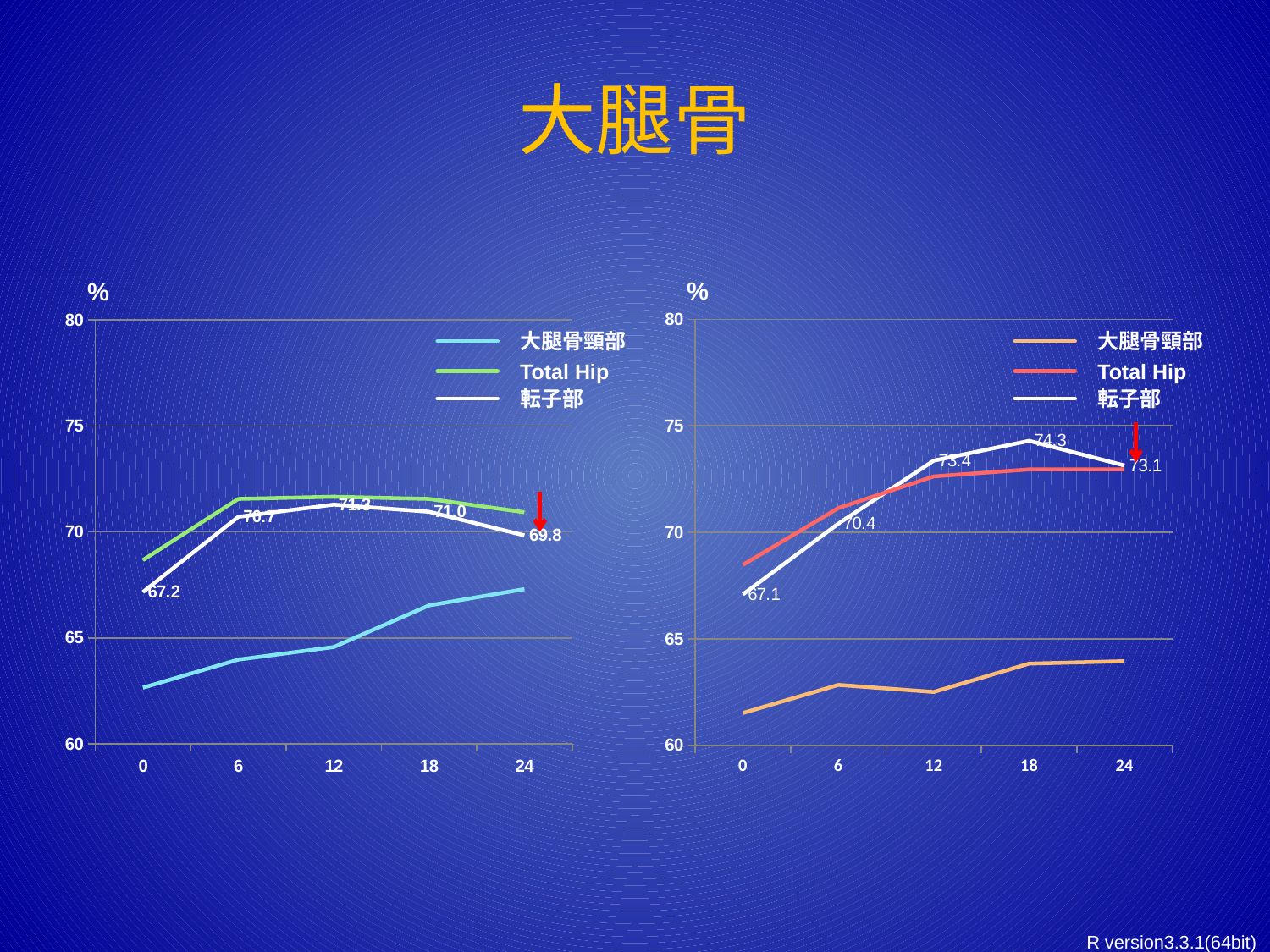

# 大腿骨
%
%

### Chart

| Category | L_neck | L_toro | L_hip |
|---|---|---|---|
| 0 | 61.52272727272727 | 67.0909090909091 | 68.47727272727273 |
| 6 | 62.84090909090909 | 70.4090909090909 | 71.13636363636364 |
| 12 | 62.51136363636363 | 73.36363636363636 | 72.625 |
| 18 | 63.84090909090909 | 74.29545454545455 | 72.95454545454545 |
| 24 | 63.95454545454545 | 73.13636363636364 | 72.95348837209302 |

### Chart

| Category | R_neck | R_toro | R_hip |
|---|---|---|---|
| 0 | 62.651162790697676 | 67.16279069767442 | 68.67441860465117 |
| 6 | 63.976190476190474 | 70.71428571428571 | 71.55813953488372 |
| 12 | 64.56976744186046 | 71.29069767441861 | 71.66279069767442 |
| 18 | 66.53488372093024 | 70.95348837209302 | 71.55813953488372 |
| 24 | 67.30232558139535 | 69.83720930232558 | 70.93023255813954 |
大腿骨頸部
大腿骨頸部
Total Hip
Total Hip
転子部
転子部
R version3.3.1(64bit)